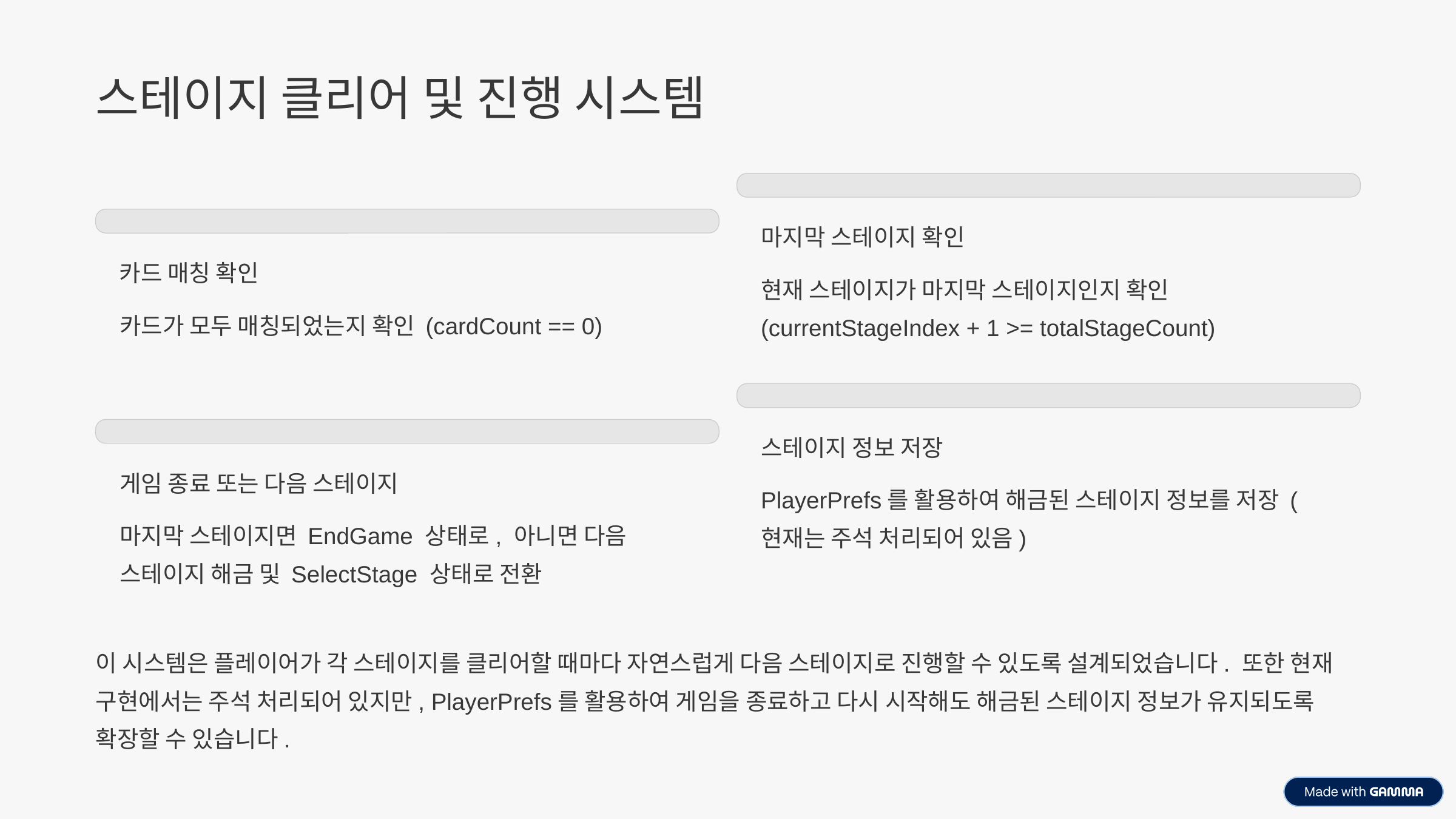

스테이지 클리어 및 진행 시스템

마지막 스테이지 확인
카드 매칭 확인
현재 스테이지가 마지막 스테이지인지 확인 (currentStageIndex + 1 >= totalStageCount)
카드가 모두 매칭되었는지 확인 (cardCount == 0)

스테이지 정보 저장
게임 종료 또는 다음 스테이지
PlayerPrefs를 활용하여 해금된 스테이지 정보를 저장 (현재는 주석 처리되어 있음)
마지막 스테이지면 EndGame 상태로, 아니면 다음 스테이지 해금 및 SelectStage 상태로 전환
이 시스템은 플레이어가 각 스테이지를 클리어할 때마다 자연스럽게 다음 스테이지로 진행할 수 있도록 설계되었습니다. 또한 현재 구현에서는 주석 처리되어 있지만, PlayerPrefs를 활용하여 게임을 종료하고 다시 시작해도 해금된 스테이지 정보가 유지되도록 확장할 수 있습니다.